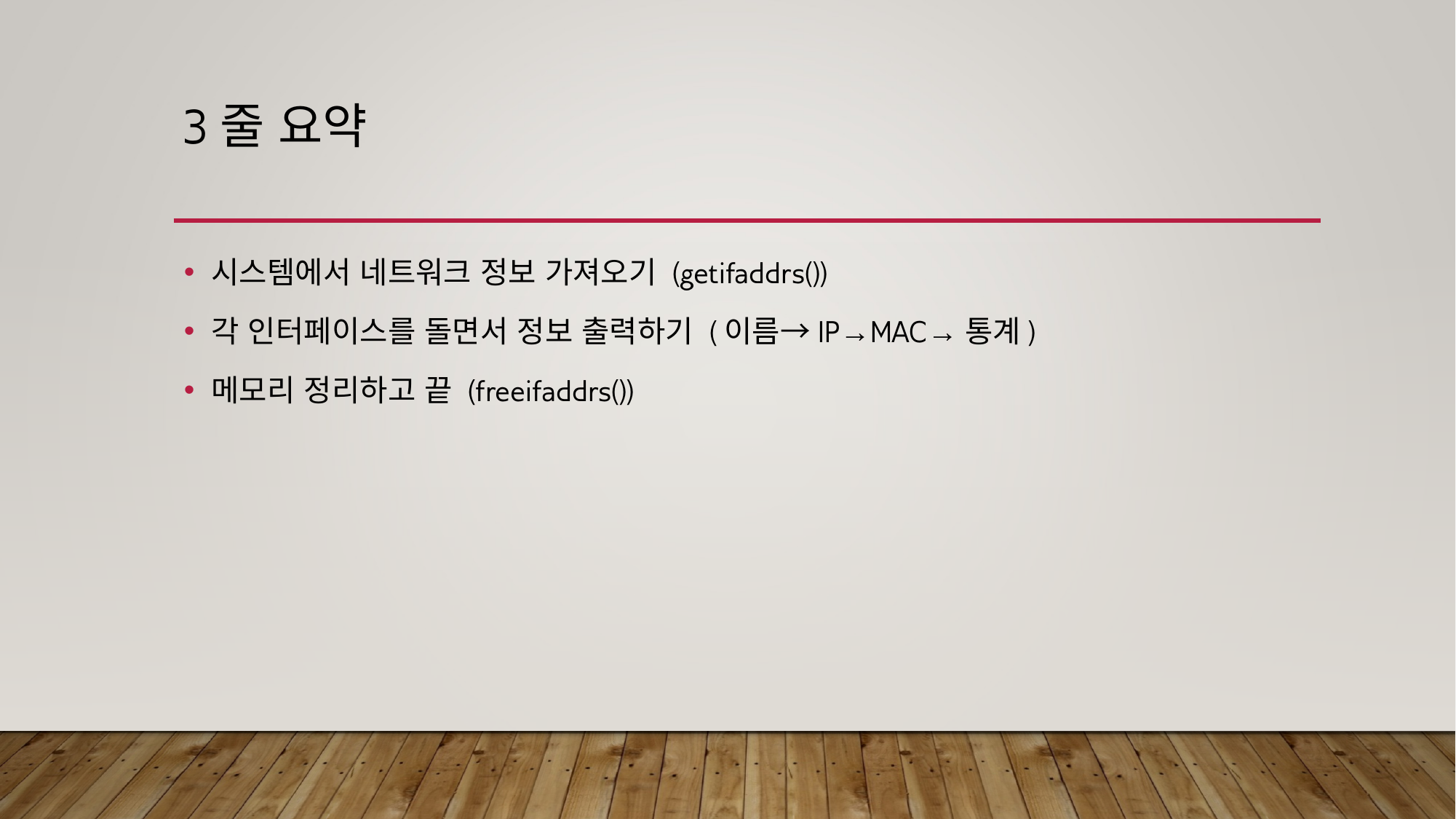

# 3줄 요약
시스템에서 네트워크 정보 가져오기 (getifaddrs())
각 인터페이스를 돌면서 정보 출력하기 (이름→IP→MAC→통계)
메모리 정리하고 끝 (freeifaddrs())